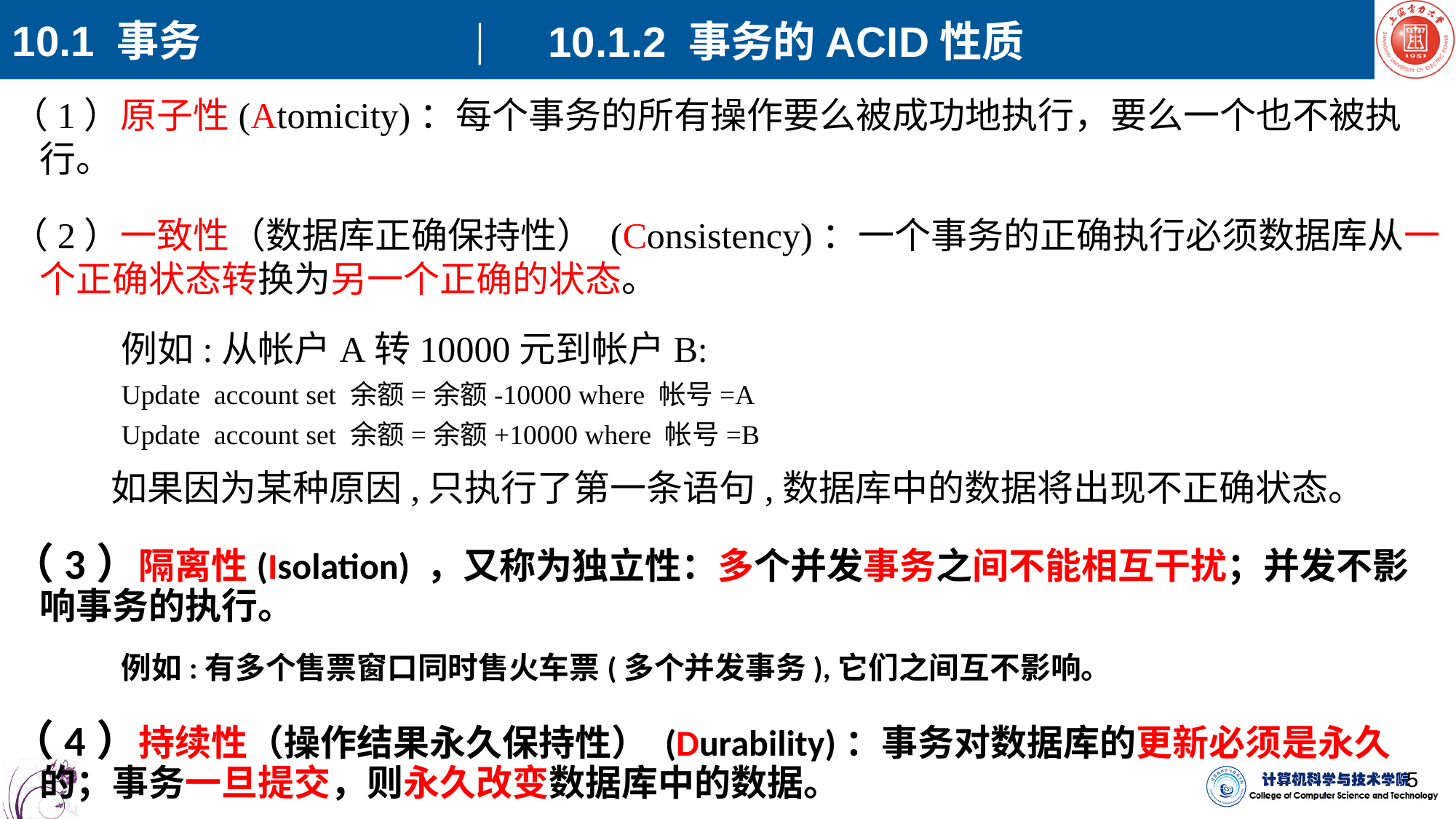

10.1 事务
10.1.2 事务的ACID性质
（1）原子性(Atomicity)：每个事务的所有操作要么被成功地执行，要么一个也不被执行。
（2）一致性（数据库正确保持性） (Consistency)：一个事务的正确执行必须数据库从一个正确状态转换为另一个正确的状态。
例如:从帐户A转10000元到帐户B:
Update  account set 余额=余额-10000 where 帐号=A
Update  account set 余额=余额+10000 where 帐号=B
           如果因为某种原因,只执行了第一条语句,数据库中的数据将出现不正确状态。
（3）隔离性(Isolation) ，又称为独立性：多个并发事务之间不能相互干扰；并发不影响事务的执行。
例如:有多个售票窗口同时售火车票(多个并发事务),它们之间互不影响。
（4）持续性（操作结果永久保持性） (Durability)：事务对数据库的更新必须是永久的；事务一旦提交，则永久改变数据库中的数据。

5